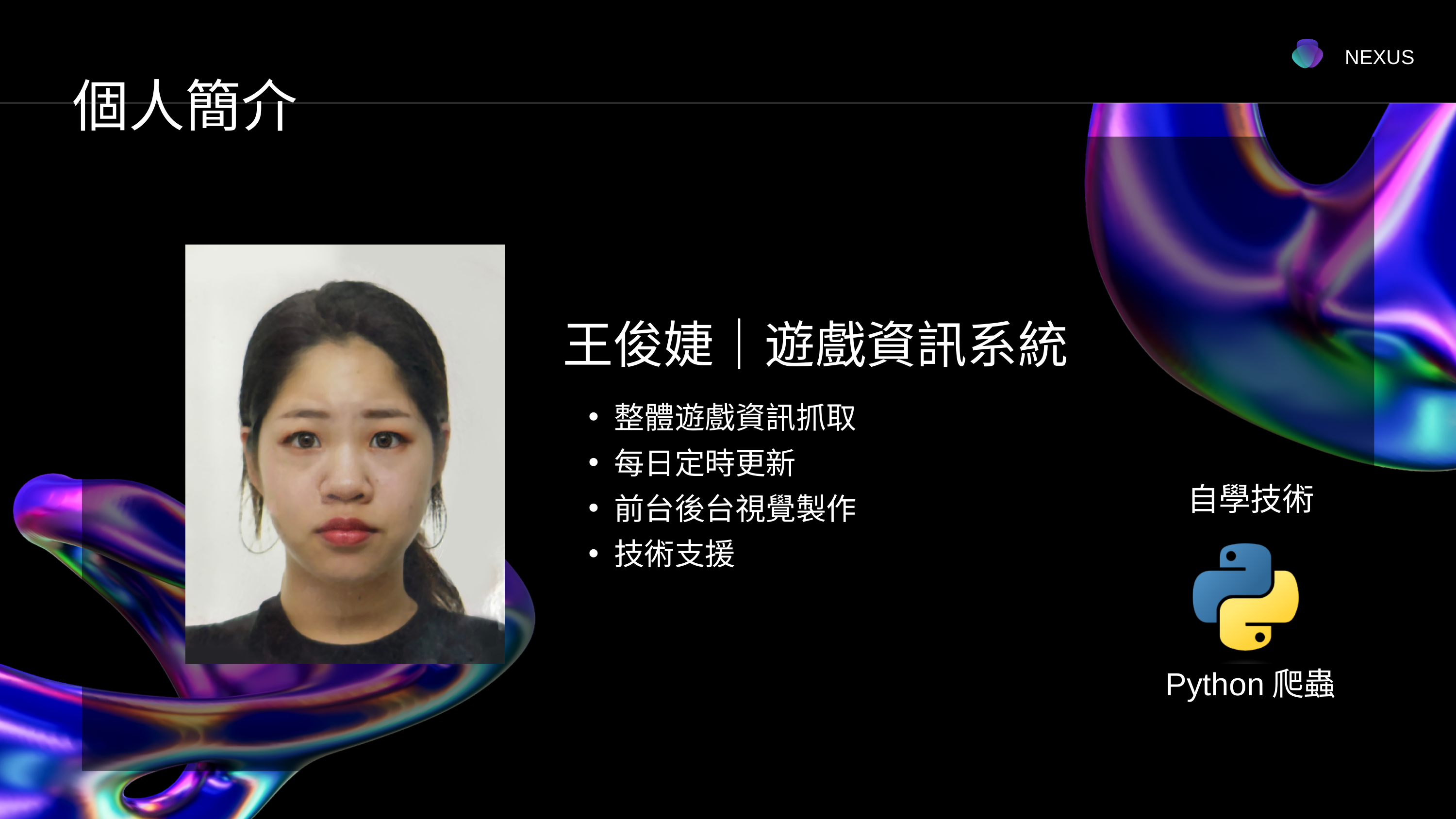

NEXUS
個人簡介

王俊婕｜遊戲資訊系統
整體遊戲資訊抓取
每日定時更新
前台後台視覺製作
技術支援
自學技術

Python爬蟲